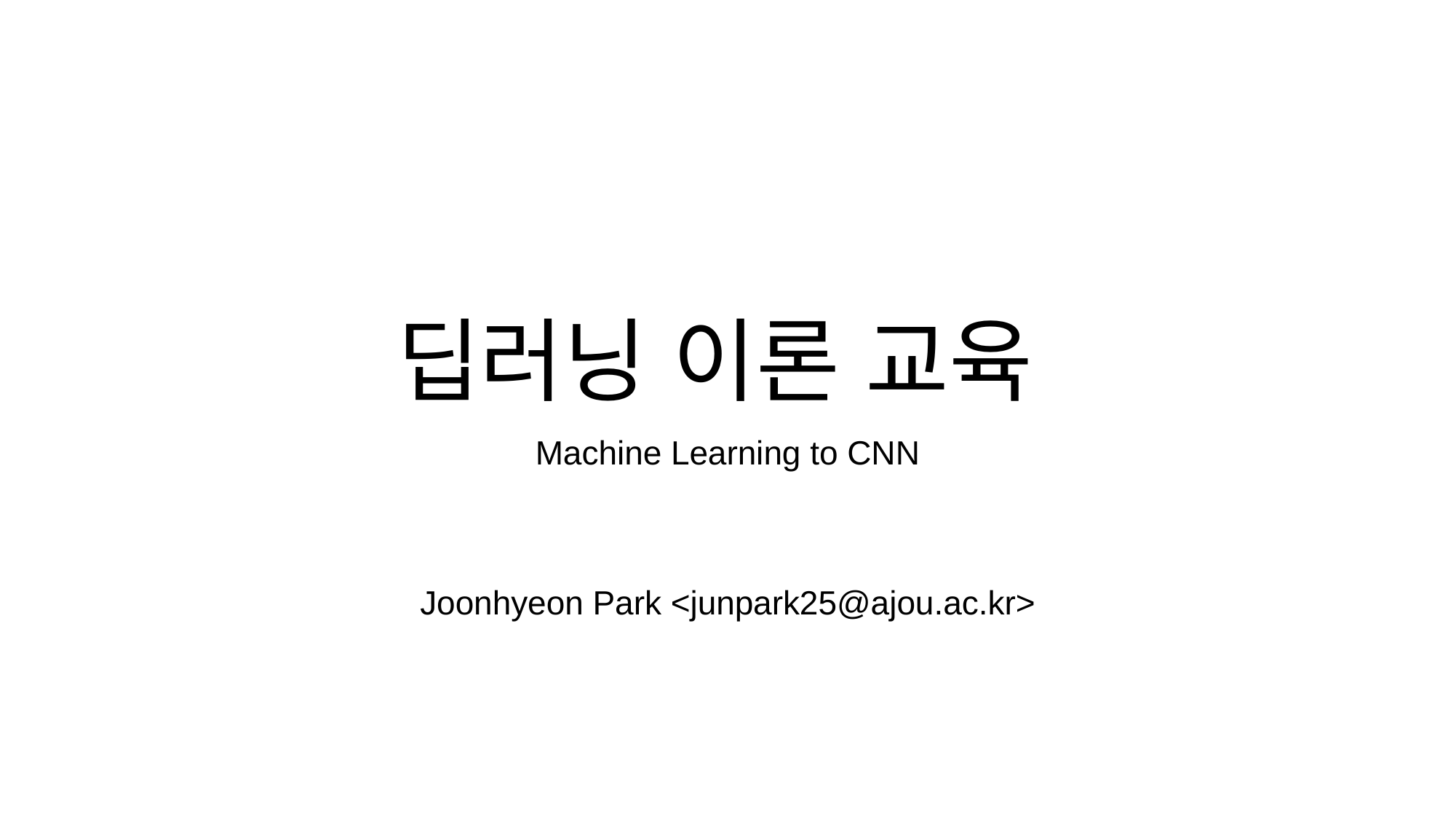

# 딥러닝 이론 교육
Machine Learning to CNN

Joonhyeon Park <junpark25@ajou.ac.kr>